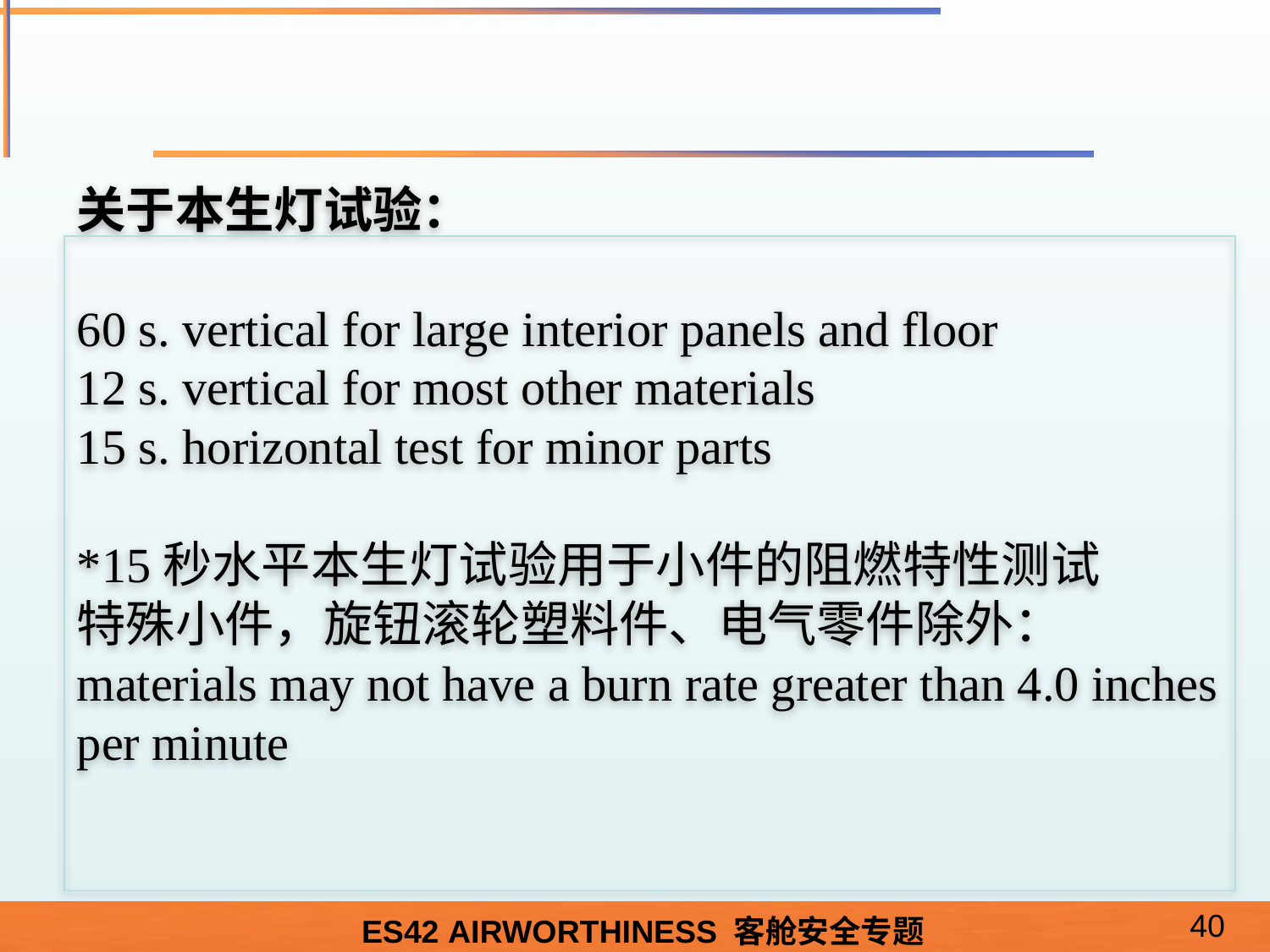

#
关于本生灯试验：

60 s. vertical for large interior panels and floor
12 s. vertical for most other materials
15 s. horizontal test for minor parts

*15秒水平本生灯试验用于小件的阻燃特性测试
特殊小件，旋钮滚轮塑料件、电气零件除外：materials may not have a burn rate greater than 4.0 inches per minute